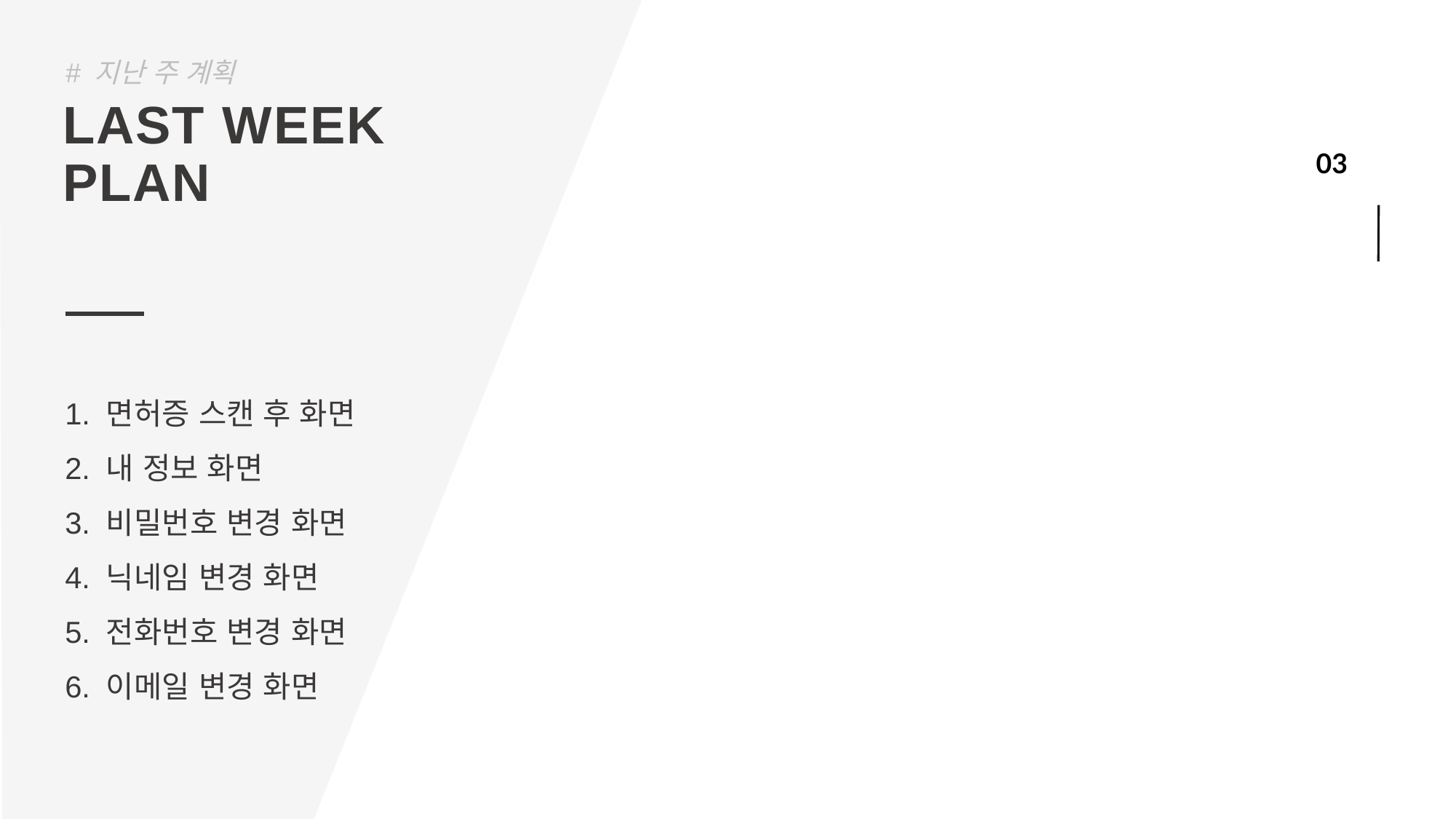

# 지난 주 계획
LAST WEEK
PLAN
면허증 스캔 후 화면
내 정보 화면
비밀번호 변경 화면
닉네임 변경 화면
전화번호 변경 화면
이메일 변경 화면